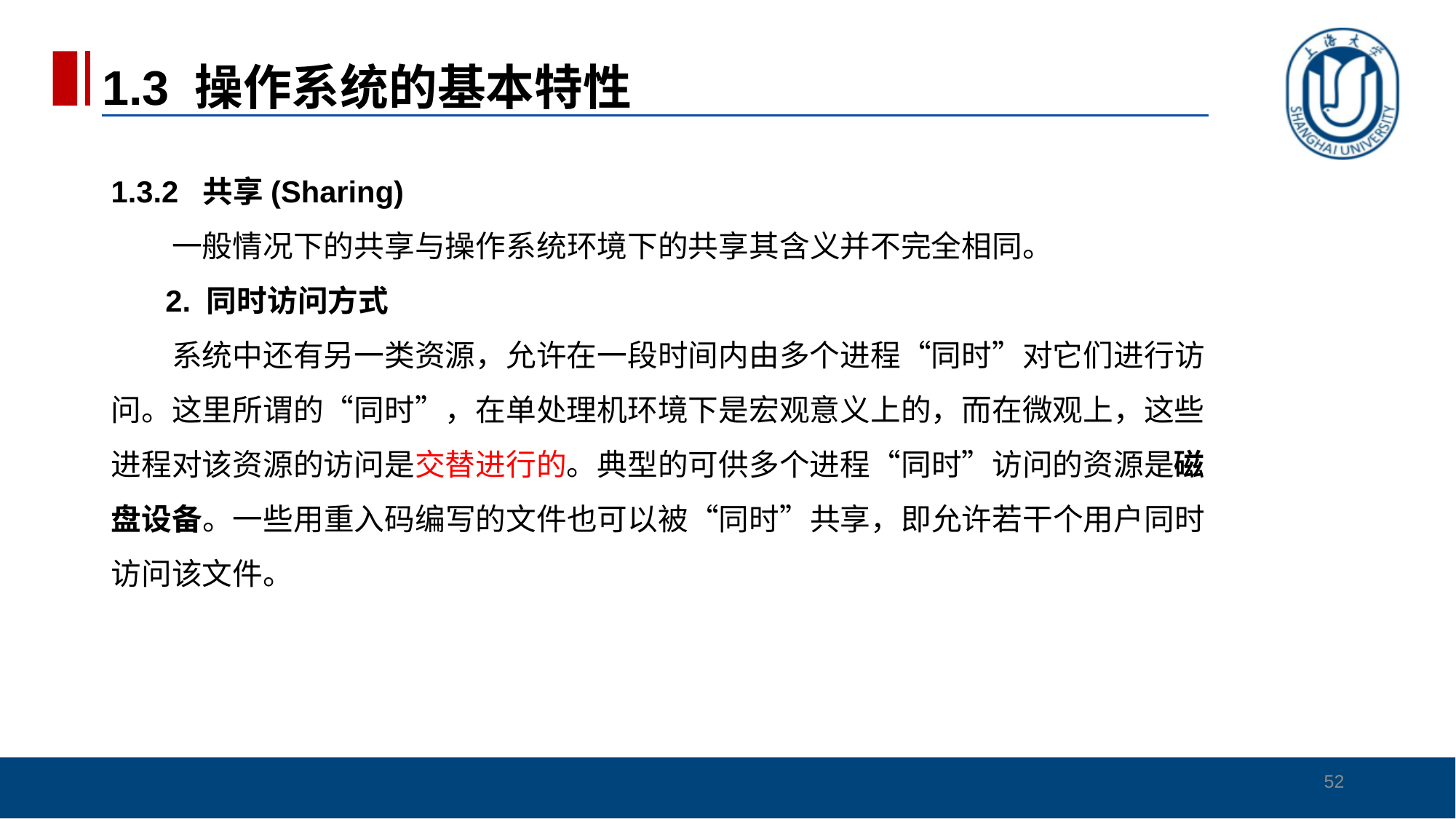

1.3 操作系统的基本特性
# 1.3.2  共享(Sharing) 　　一般情况下的共享与操作系统环境下的共享其含义并不完全相同。 2. 同时访问方式 　　系统中还有另一类资源，允许在一段时间内由多个进程“同时”对它们进行访问。这里所谓的“同时”，在单处理机环境下是宏观意义上的，而在微观上，这些进程对该资源的访问是交替进行的。典型的可供多个进程“同时”访问的资源是磁盘设备。一些用重入码编写的文件也可以被“同时”共享，即允许若干个用户同时访问该文件。
52